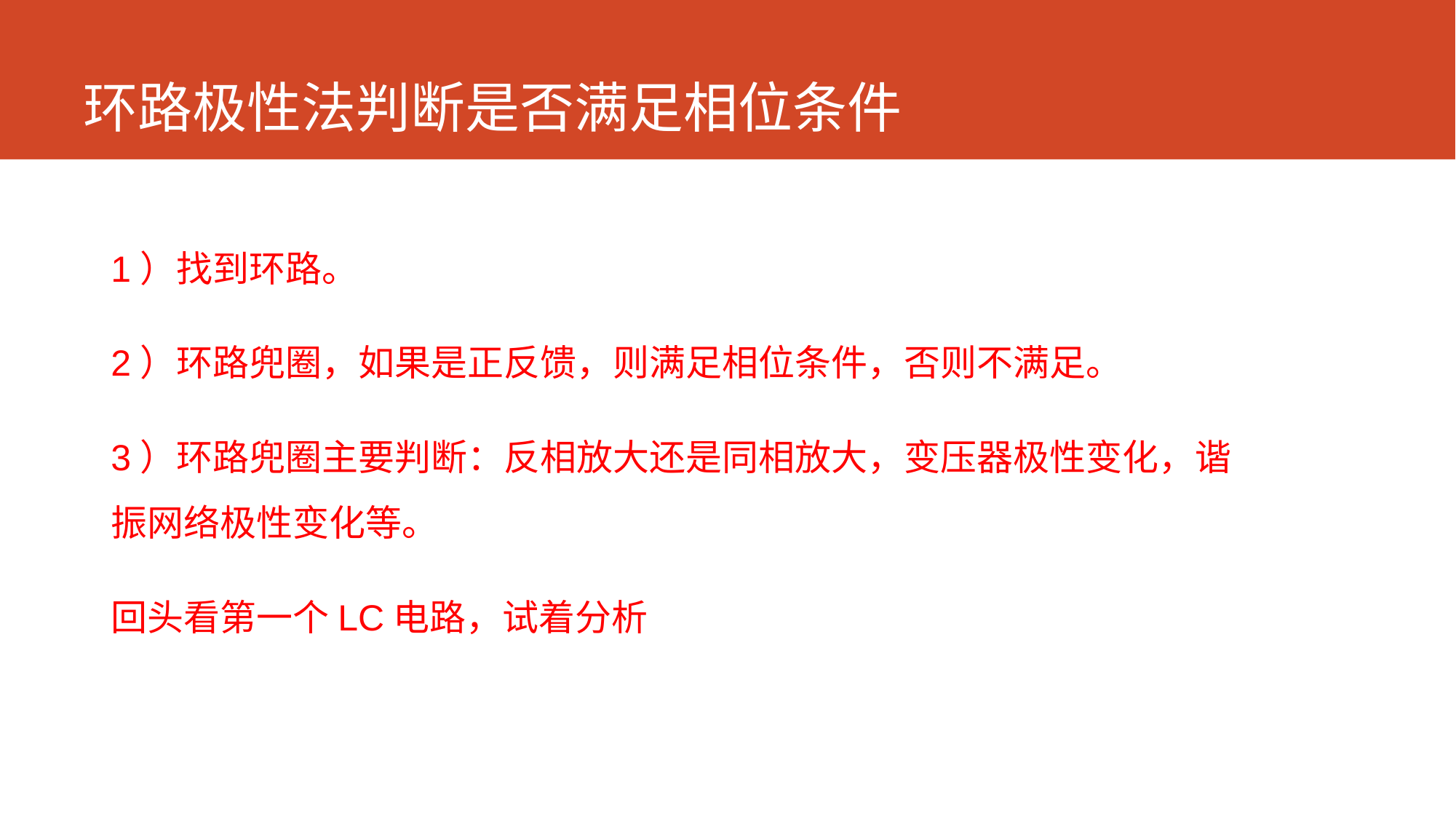

# 环路极性法判断是否满足相位条件
1）找到环路。
2）环路兜圈，如果是正反馈，则满足相位条件，否则不满足。
3）环路兜圈主要判断：反相放大还是同相放大，变压器极性变化，谐振网络极性变化等。
回头看第一个LC电路，试着分析